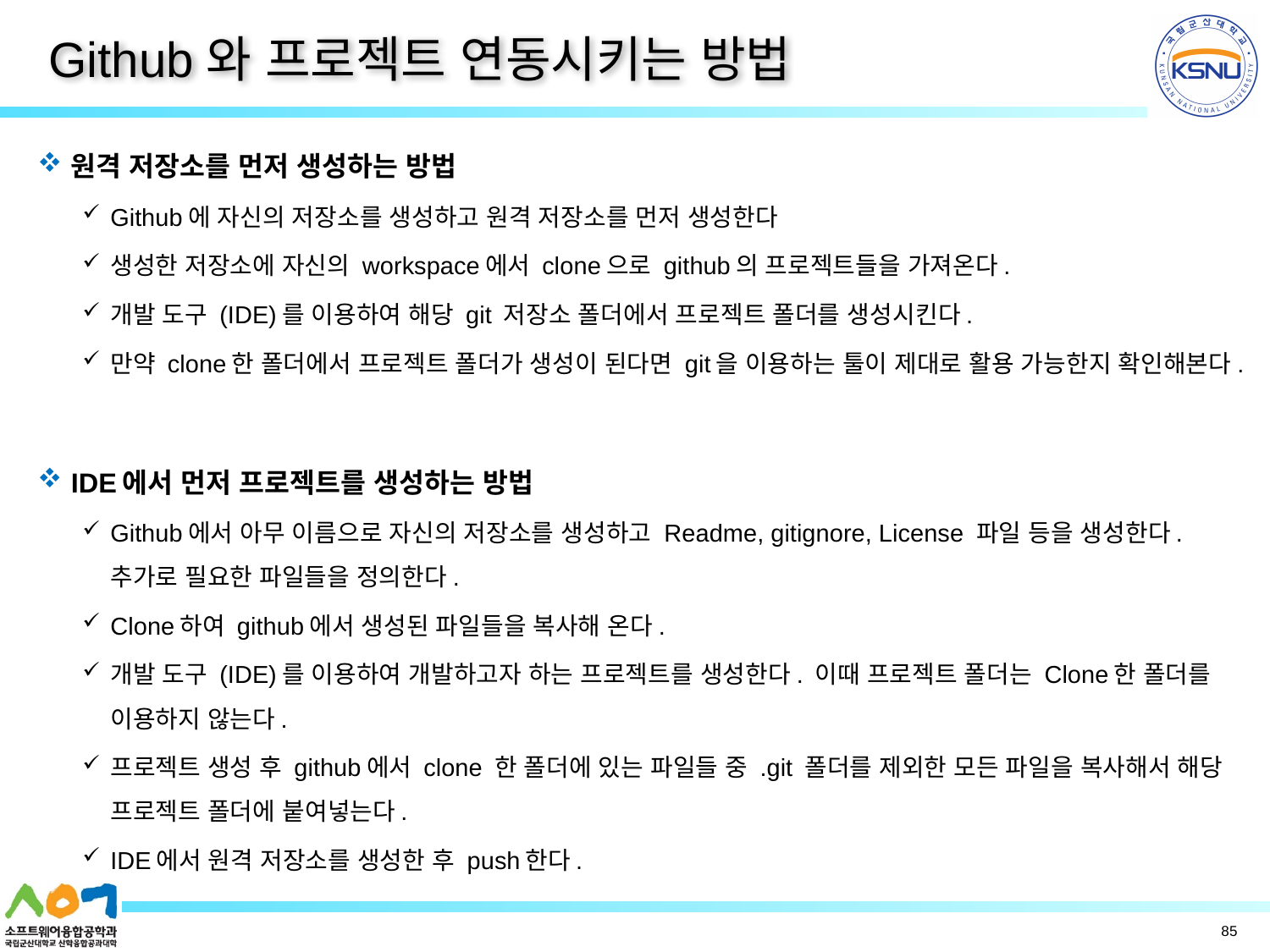

# Github와 프로젝트 연동시키는 방법
원격 저장소를 먼저 생성하는 방법
Github에 자신의 저장소를 생성하고 원격 저장소를 먼저 생성한다
생성한 저장소에 자신의 workspace에서 clone으로 github의 프로젝트들을 가져온다.
개발 도구 (IDE)를 이용하여 해당 git 저장소 폴더에서 프로젝트 폴더를 생성시킨다.
만약 clone한 폴더에서 프로젝트 폴더가 생성이 된다면 git을 이용하는 툴이 제대로 활용 가능한지 확인해본다.

IDE에서 먼저 프로젝트를 생성하는 방법
Github에서 아무 이름으로 자신의 저장소를 생성하고 Readme, gitignore, License 파일 등을 생성한다. 추가로 필요한 파일들을 정의한다.
Clone하여 github에서 생성된 파일들을 복사해 온다.
개발 도구 (IDE)를 이용하여 개발하고자 하는 프로젝트를 생성한다. 이때 프로젝트 폴더는 Clone한 폴더를 이용하지 않는다.
프로젝트 생성 후 github에서 clone 한 폴더에 있는 파일들 중 .git 폴더를 제외한 모든 파일을 복사해서 해당 프로젝트 폴더에 붙여넣는다.
IDE에서 원격 저장소를 생성한 후 push한다.

85